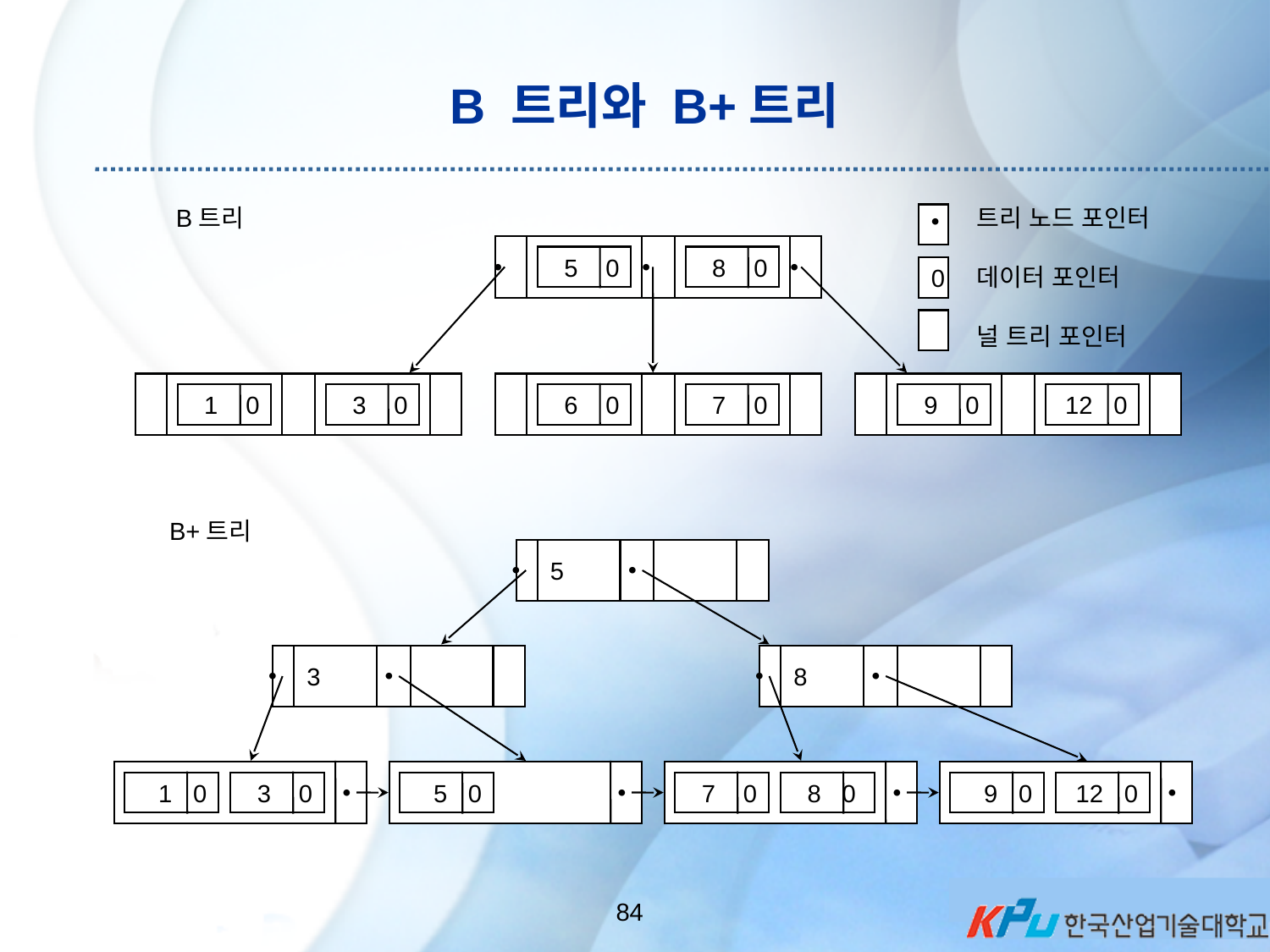

# B 트리와 B+트리
B트리
트리 노드 포인터

데이터 포인터

널 트리 포인터

  5    0
  8    0

0

  1    0
  3    0
  6    0
  7    0
  9    0
 12   0
B+트리

5

3

8

   1   0
  3    0
   5   0
  7    0
  8   0
   9   0
 12   0

84